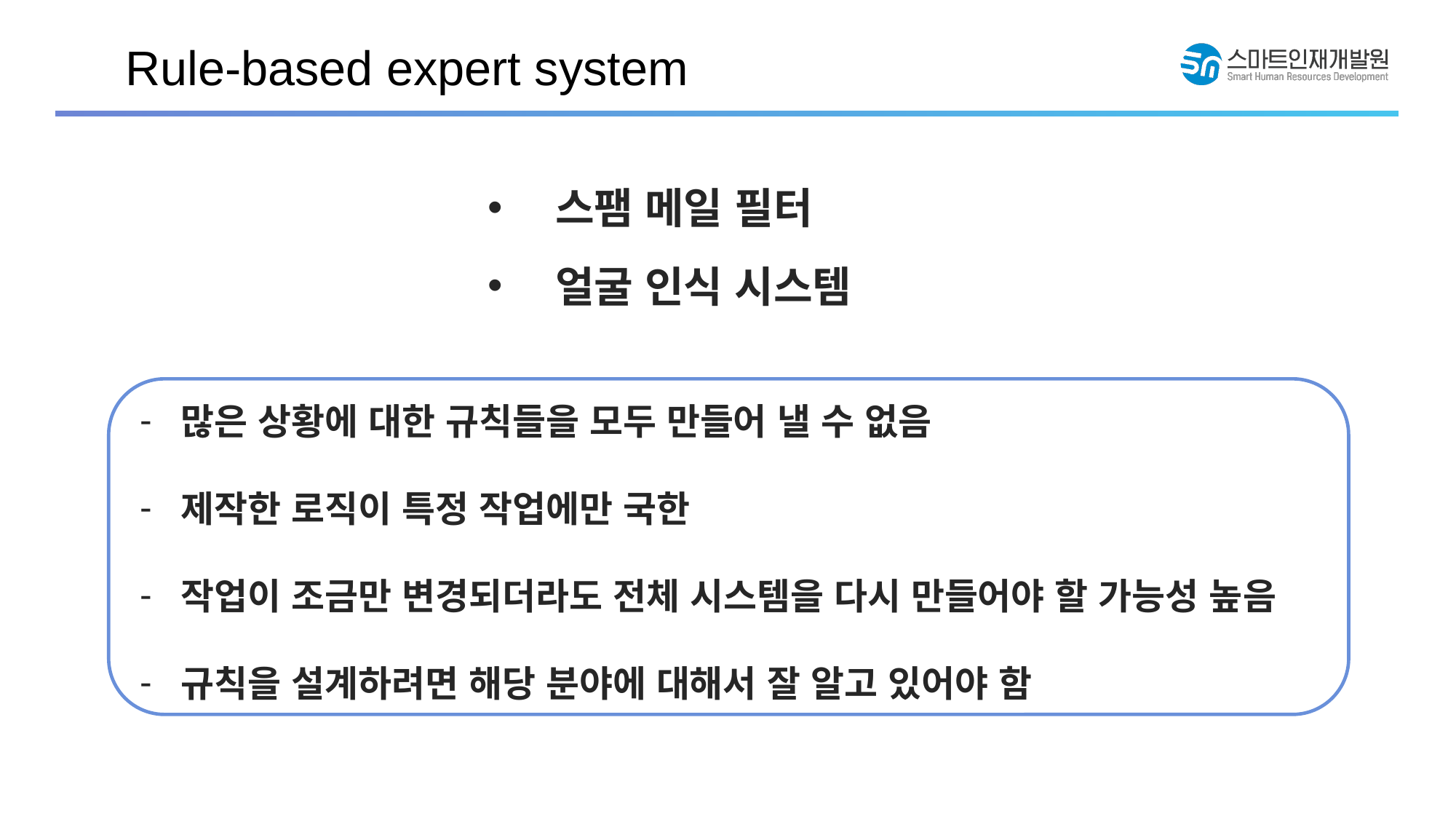

Rule-based expert system
스팸 메일 필터

얼굴 인식 시스템

많은 상황에 대한 규칙들을 모두 만들어 낼 수 없음

제작한 로직이 특정 작업에만 국한

작업이 조금만 변경되더라도 전체 시스템을 다시 만들어야 할 가능성 높음

규칙을 설계하려면 해당 분야에 대해서 잘 알고 있어야 함